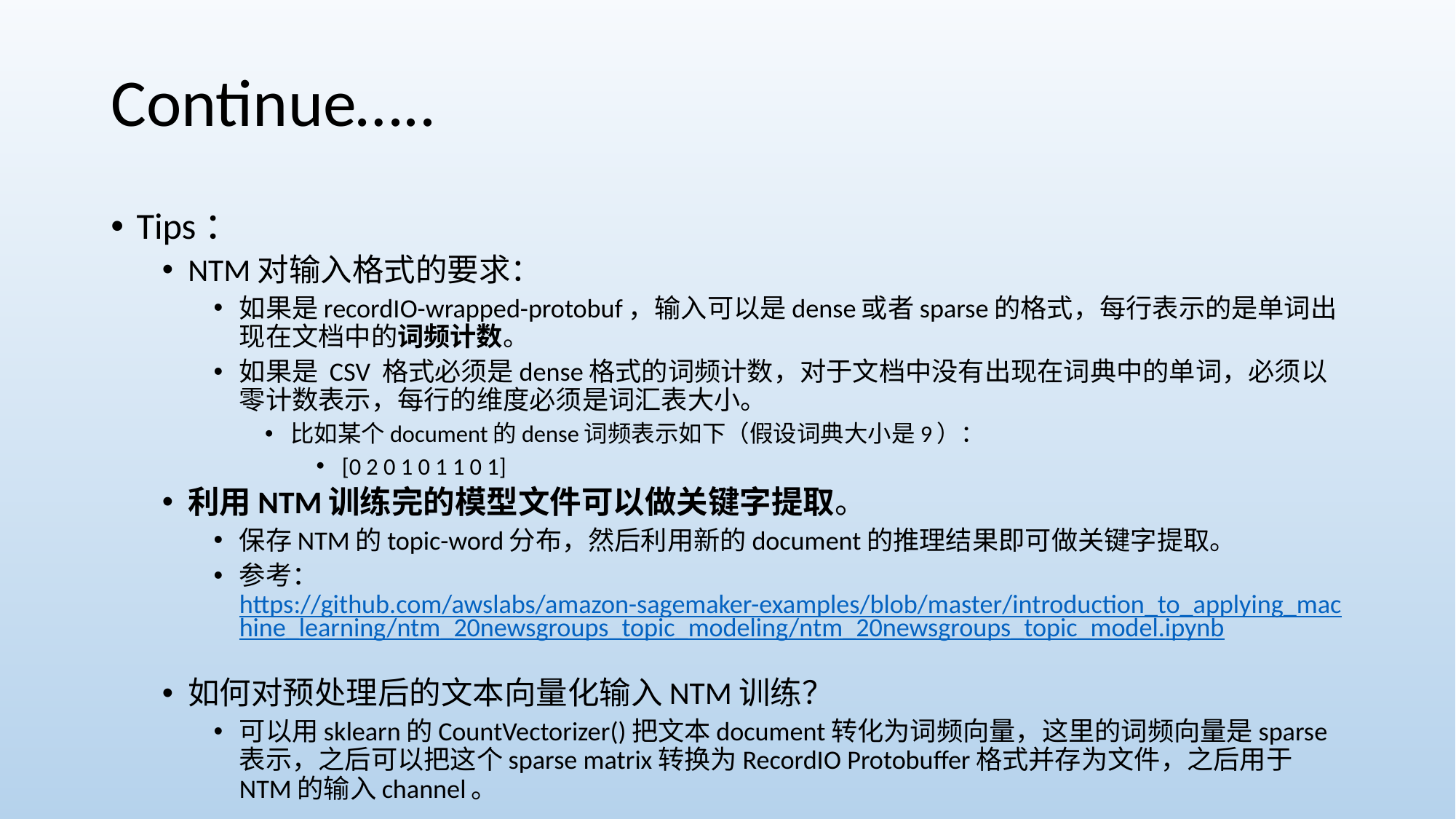

# Continue…..
Tips：
NTM对输入格式的要求：
如果是recordIO-wrapped-protobuf，输入可以是dense或者sparse的格式，每行表示的是单词出现在文档中的词频计数。
如果是 CSV 格式必须是dense格式的词频计数，对于文档中没有出现在词典中的单词，必须以零计数表示，每行的维度必须是词汇表大小。
比如某个document的dense词频表示如下（假设词典大小是9）：
[0 2 0 1 0 1 1 0 1]
利用NTM训练完的模型文件可以做关键字提取。
保存NTM的topic-word分布，然后利用新的document的推理结果即可做关键字提取。
参考：https://github.com/awslabs/amazon-sagemaker-examples/blob/master/introduction_to_applying_machine_learning/ntm_20newsgroups_topic_modeling/ntm_20newsgroups_topic_model.ipynb
如何对预处理后的文本向量化输入NTM训练？
可以用sklearn的CountVectorizer()把文本document转化为词频向量，这里的词频向量是sparse 表示，之后可以把这个sparse matrix转换为RecordIO Protobuffer格式并存为文件，之后用于NTM的输入channel。